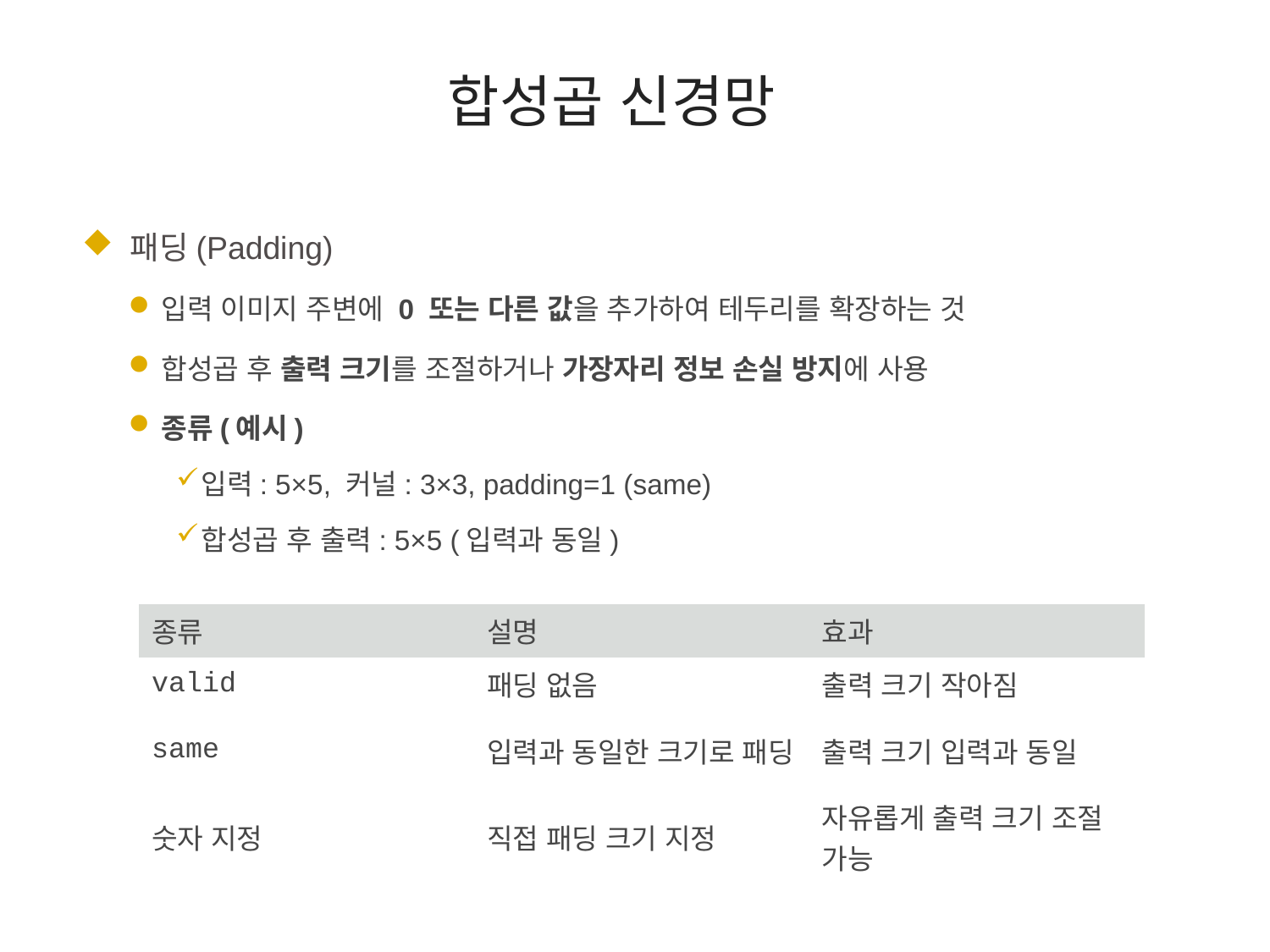

# 합성곱 신경망
 패딩(Padding)
입력 이미지 주변에 0 또는 다른 값을 추가하여 테두리를 확장하는 것
합성곱 후 출력 크기를 조절하거나 가장자리 정보 손실 방지에 사용
종류(예시)
입력: 5×5, 커널: 3×3, padding=1 (same)
합성곱 후 출력: 5×5 (입력과 동일)

| 종류 | 설명 | 효과 |
| --- | --- | --- |
| valid | 패딩 없음 | 출력 크기 작아짐 |
| same | 입력과 동일한 크기로 패딩 | 출력 크기 입력과 동일 |
| 숫자 지정 | 직접 패딩 크기 지정 | 자유롭게 출력 크기 조절 가능 |